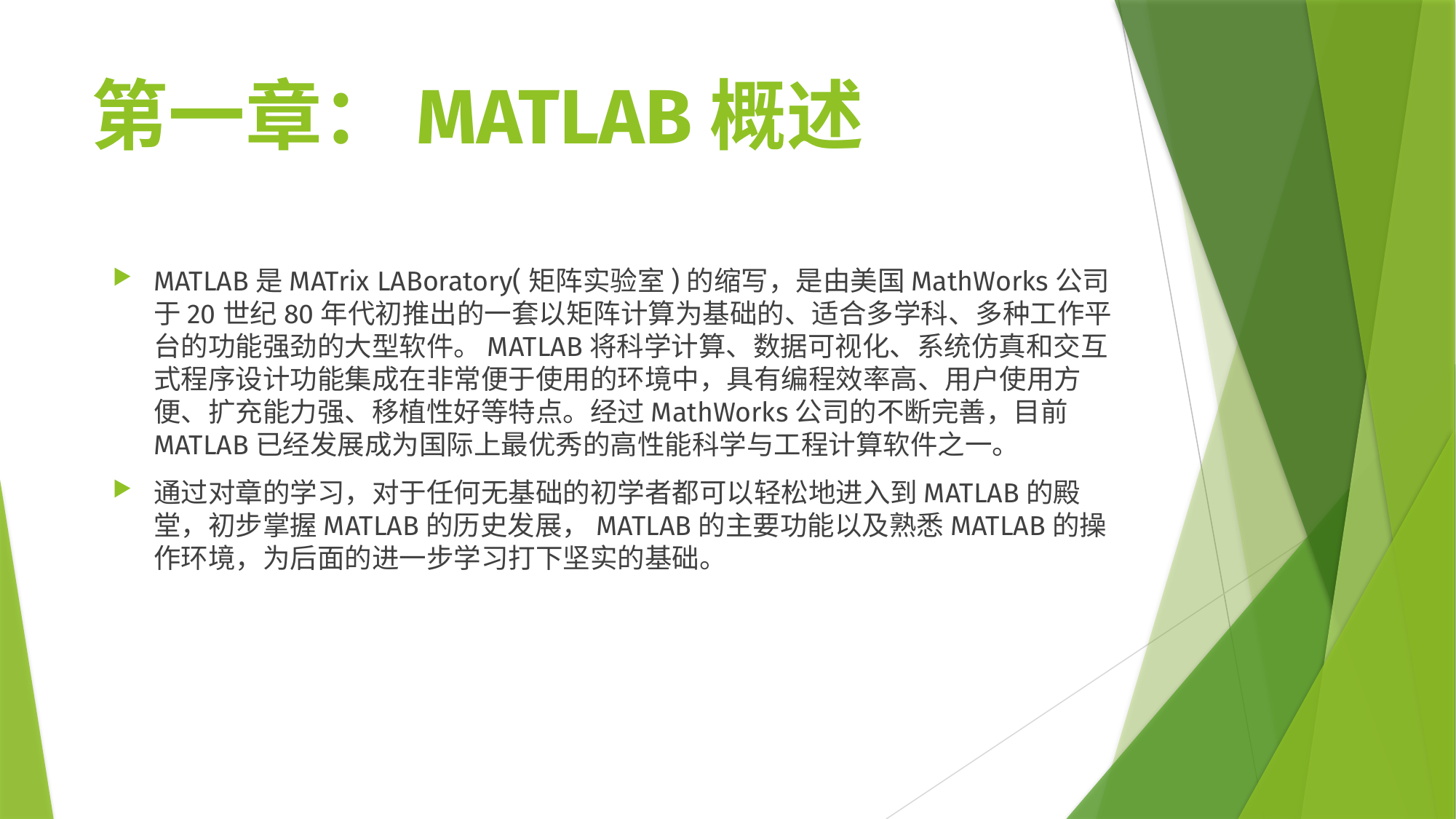

第一章：MATLAB概述
MATLAB是MATrix LABoratory(矩阵实验室)的缩写，是由美国MathWorks公司于20世纪80年代初推出的一套以矩阵计算为基础的、适合多学科、多种工作平台的功能强劲的大型软件。MATLAB将科学计算、数据可视化、系统仿真和交互式程序设计功能集成在非常便于使用的环境中，具有编程效率高、用户使用方便、扩充能力强、移植性好等特点。经过MathWorks公司的不断完善，目前MATLAB已经发展成为国际上最优秀的高性能科学与工程计算软件之一。
通过对章的学习，对于任何无基础的初学者都可以轻松地进入到MATLAB的殿堂，初步掌握MATLAB的历史发展，MATLAB的主要功能以及熟悉MATLAB的操作环境，为后面的进一步学习打下坚实的基础。